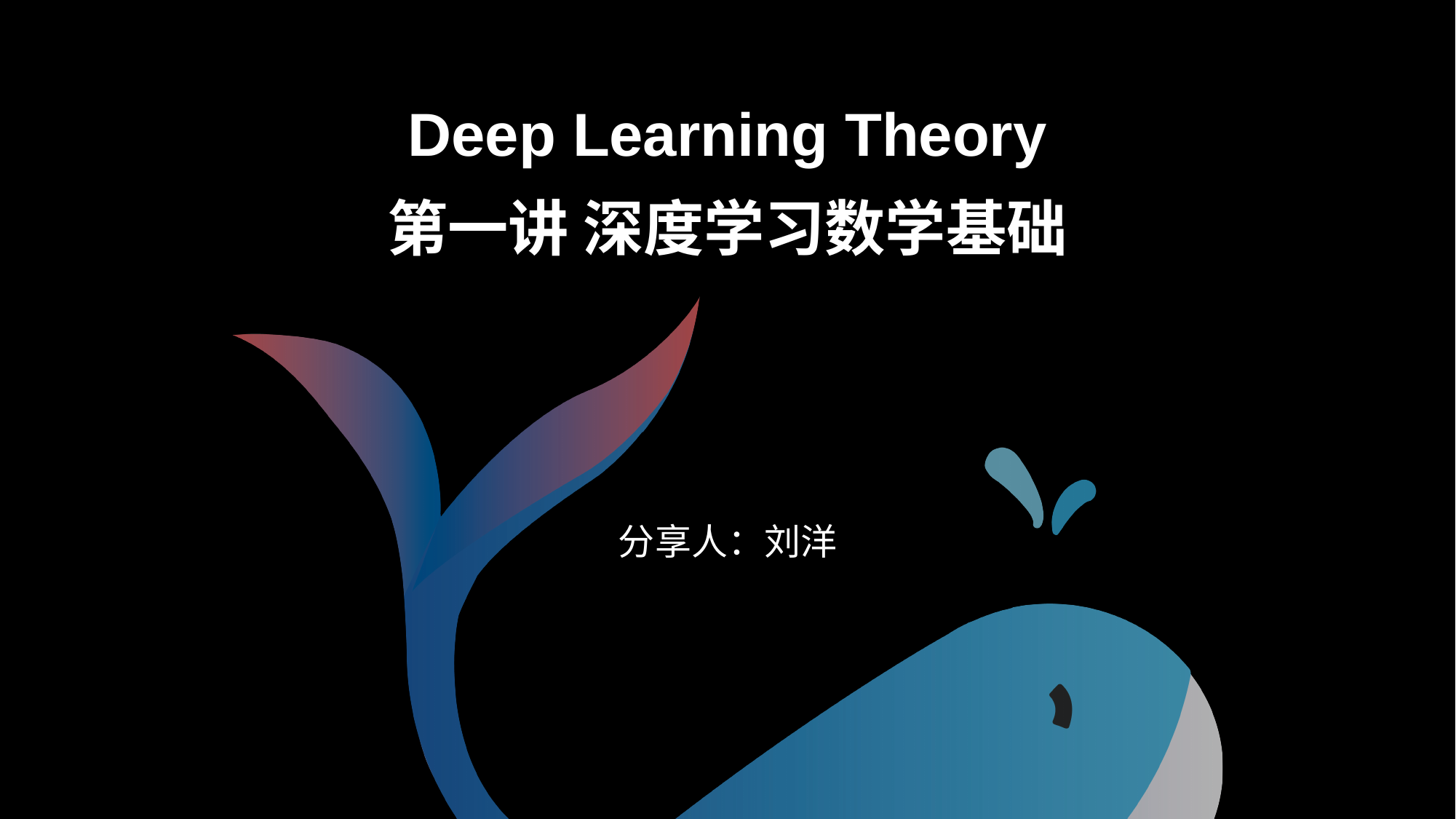

Deep Learning Theory
第一讲 深度学习数学基础

分享人：刘洋
分享人：李嘉骐